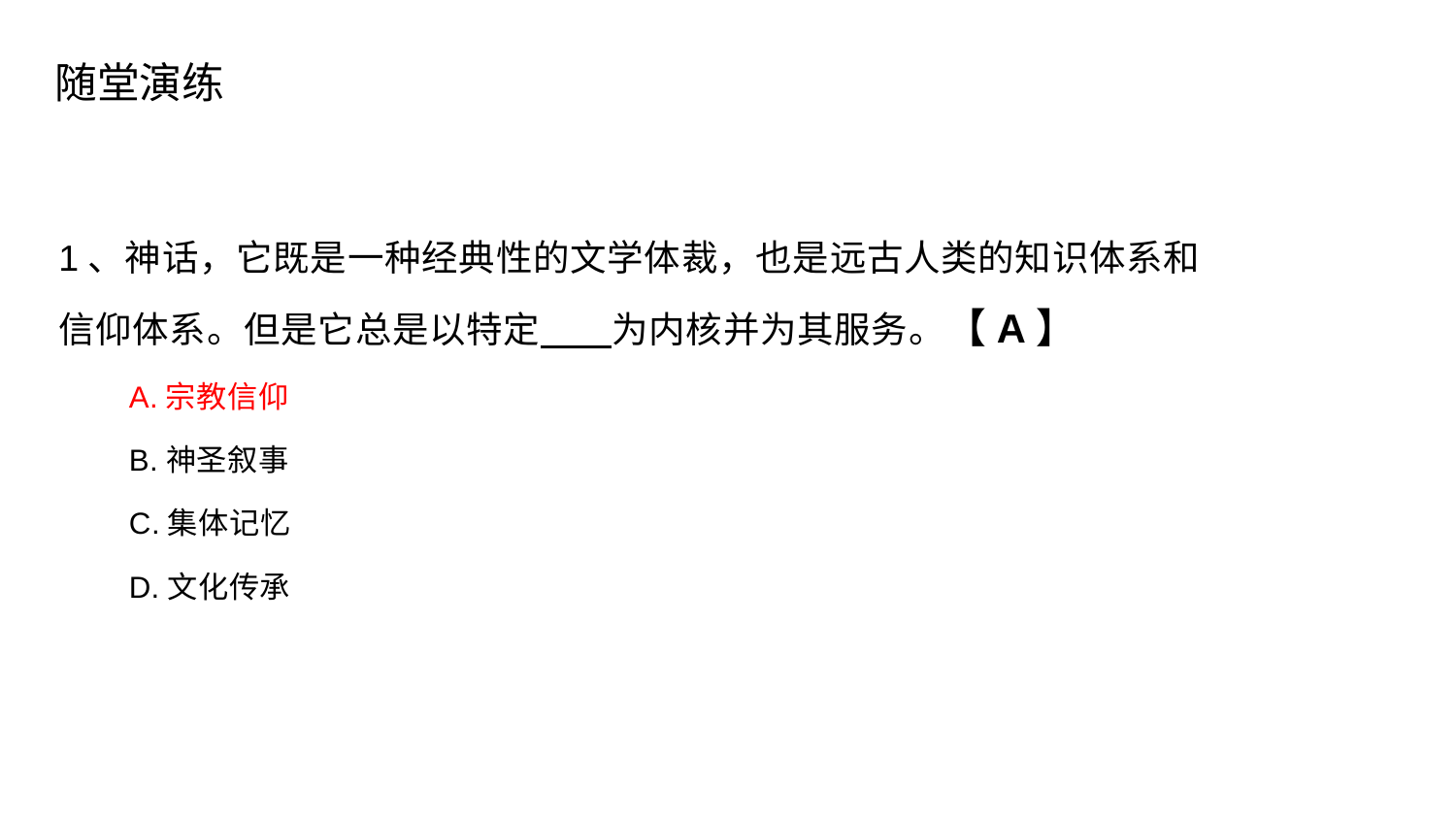

随堂演练
1、神话，它既是一种经典性的文学体裁，也是远古人类的知识体系和信仰体系。但是它总是以特定        为内核并为其服务。【A】
A.宗教信仰
B.神圣叙事
C.集体记忆
D.文化传承